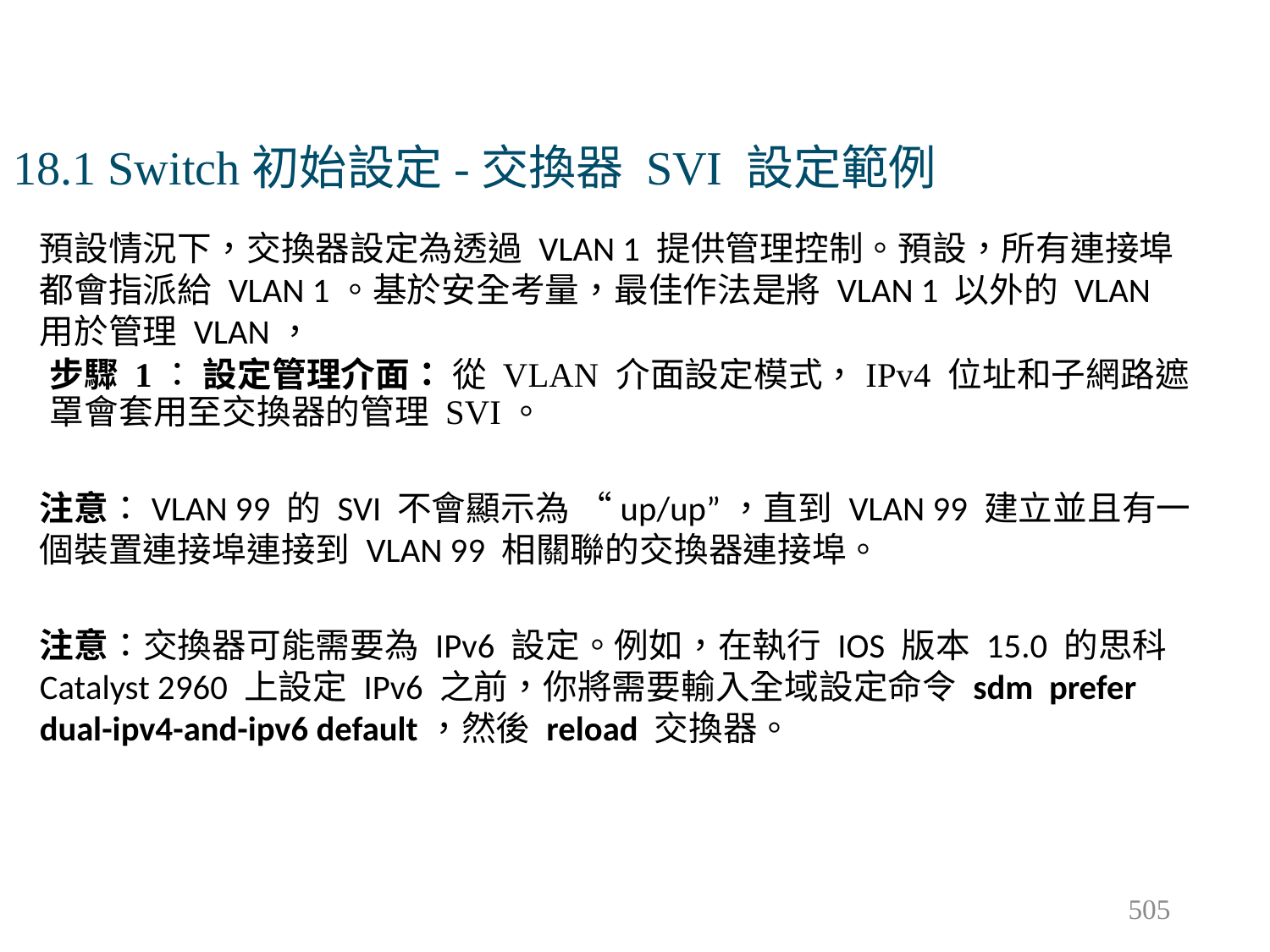

# 18.1 Switch初始設定-交換器 SVI 設定範例
預設情況下，交換器設定為透過 VLAN 1 提供管理控制。預設，所有連接埠都會指派給 VLAN 1。基於安全考量，最佳作法是將 VLAN 1 以外的 VLAN 用於管理 VLAN，
步驟 1： 設定管理介面： 從 VLAN 介面設定模式，IPv4 位址和子網路遮罩會套用至交換器的管理 SVI。

注意：VLAN 99 的 SVI 不會顯示為 “up/up”，直到 VLAN 99 建立並且有一個裝置連接埠連接到 VLAN 99 相關聯的交換器連接埠。

注意：交換器可能需要為 IPv6 設定。例如，在執行 IOS 版本 15.0 的思科Catalyst 2960 上設定 IPv6 之前，你將需要輸入全域設定命令 sdm  prefer dual-ipv4-and-ipv6 default，然後 reload 交換器。

505